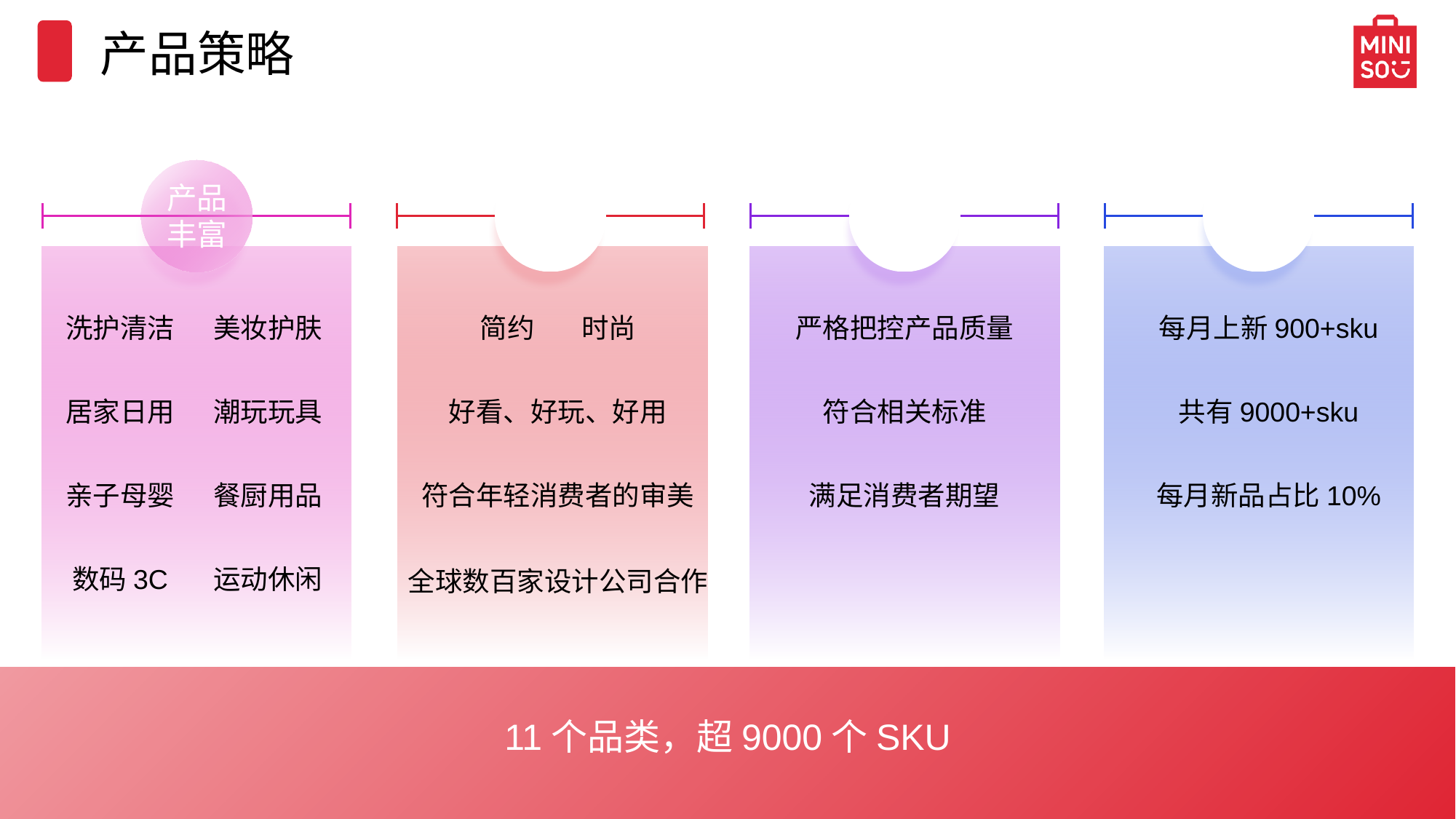

产品策略

产品
丰富
设计
新颖
品质
保障
快速
迭代

洗护清洁
美妆护肤
简约
时尚
严格把控产品质量
每月上新900+sku
居家日用
潮玩玩具
好看、好玩、好用
符合相关标准
共有9000+sku
亲子母婴
餐厨用品
符合年轻消费者的审美
满足消费者期望
每月新品占比10%
数码3C
运动休闲
全球数百家设计公司合作

11个品类，超9000个SKU